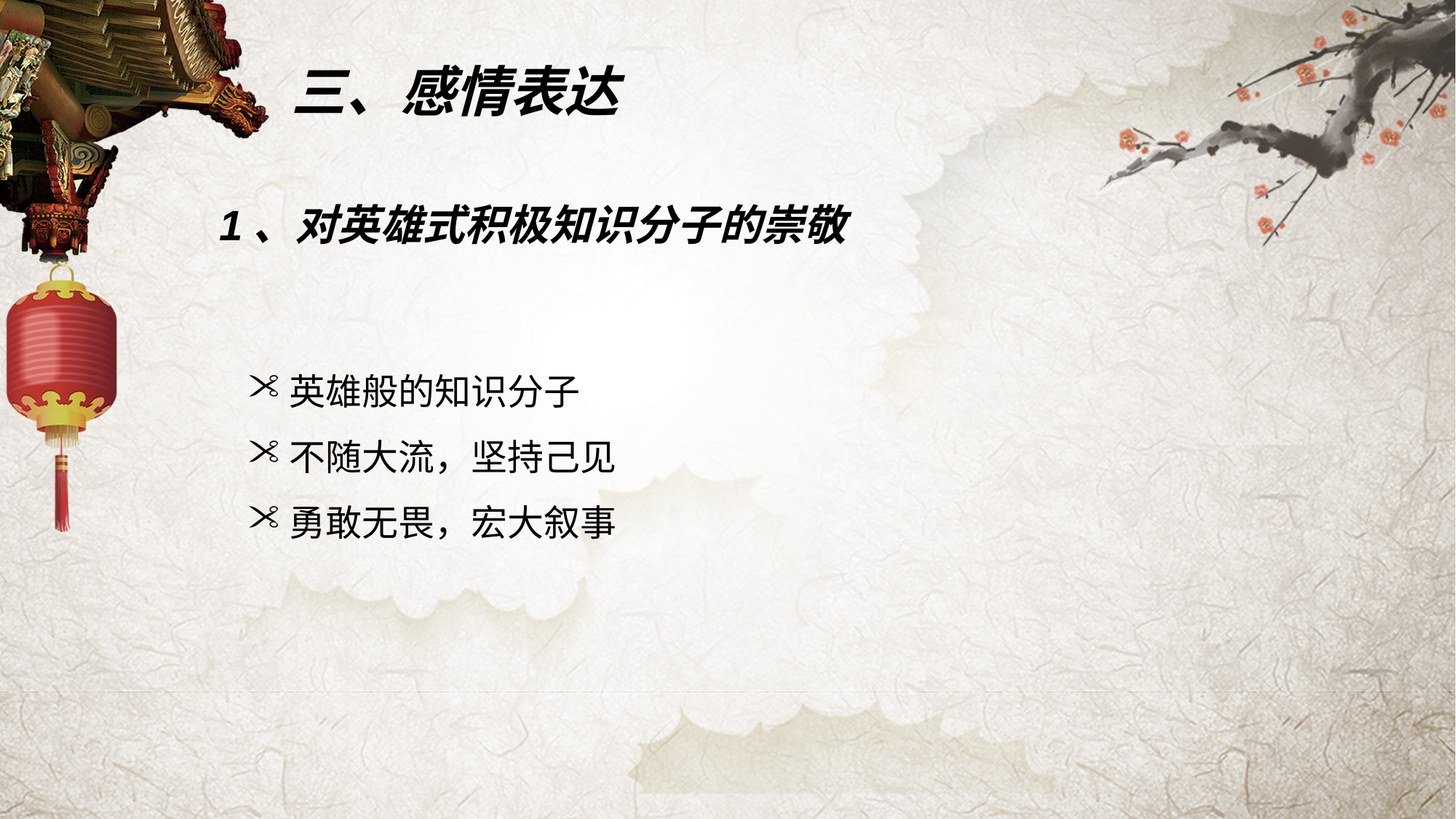

三、感情表达
1、对英雄式积极知识分子的崇敬
英雄般的知识分子
不随大流，坚持己见
勇敢无畏，宏大叙事